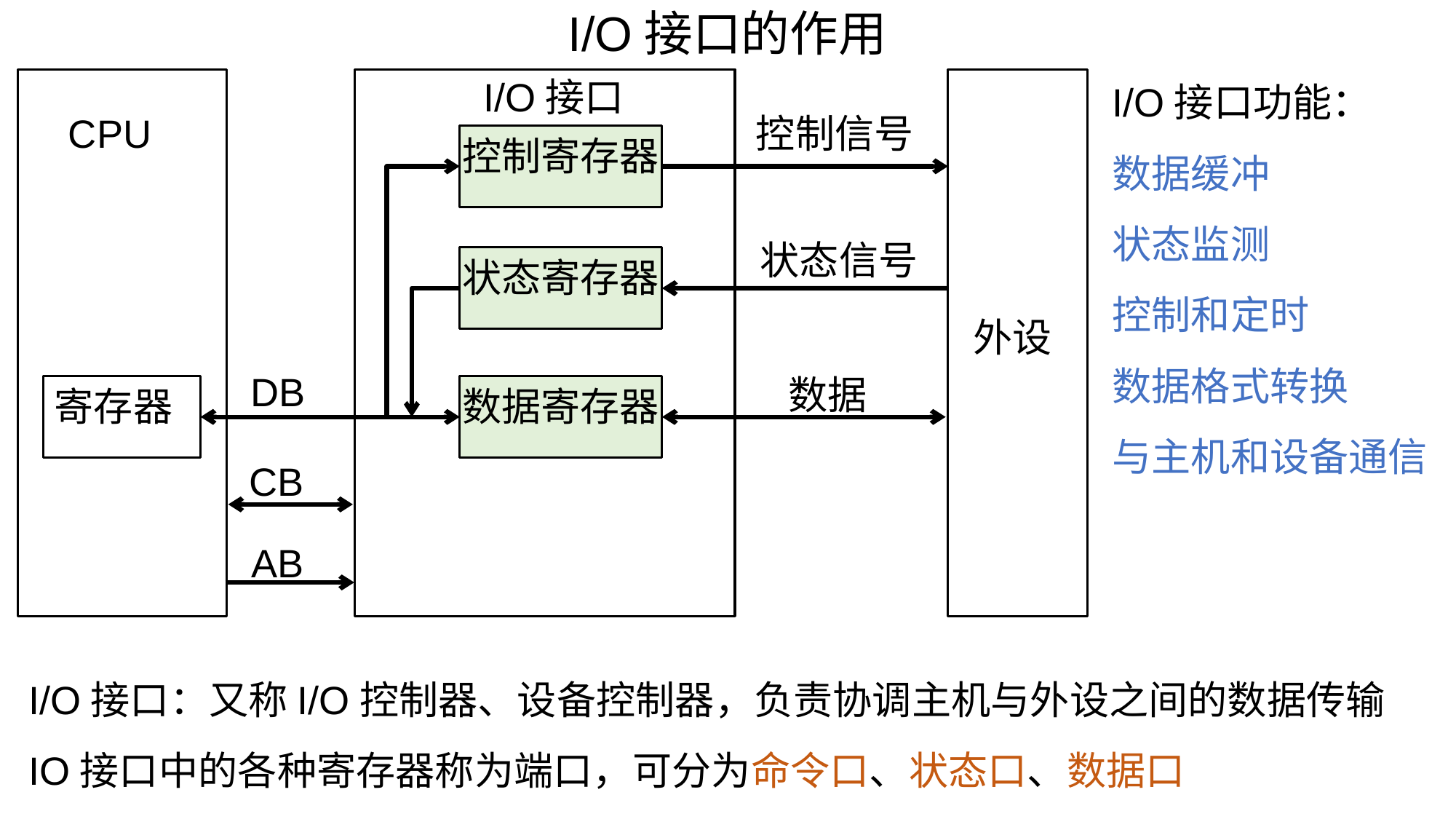

I/O接口的作用
I/O接口功能：
数据缓冲
状态监测
控制和定时
数据格式转换
与主机和设备通信
I/O接口

CPU
控制信号
控制寄存器
状态信号
状态寄存器
外设
DB
数据
寄存器
数据寄存器
CB
AB
I/O接口：又称I/O控制器、设备控制器，负责协调主机与外设之间的数据传输
IO接口中的各种寄存器称为端口，可分为命令口、状态口、数据口